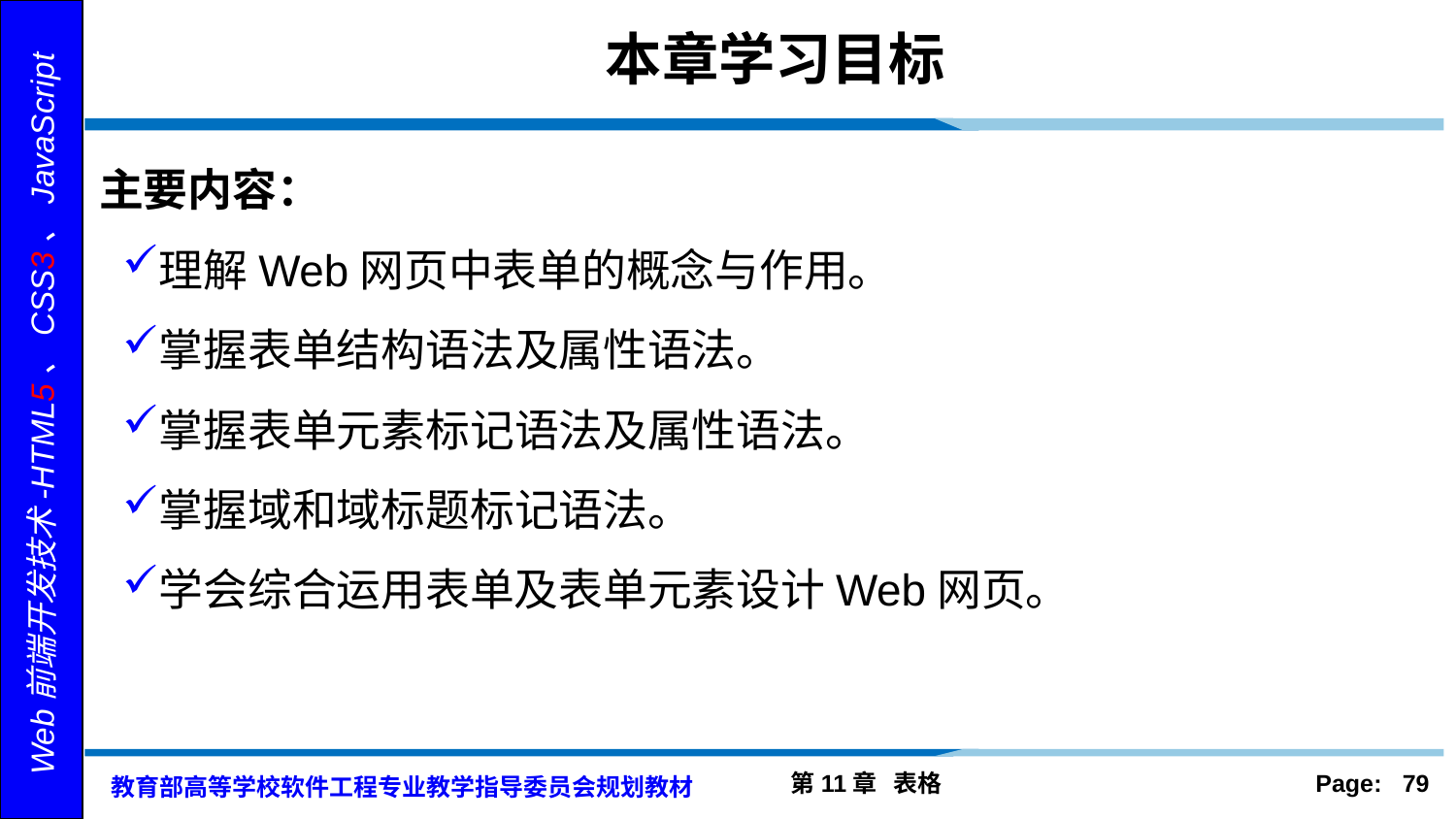

# 本章学习目标
主要内容：
理解Web网页中表单的概念与作用。
掌握表单结构语法及属性语法。
掌握表单元素标记语法及属性语法。
掌握域和域标题标记语法。
学会综合运用表单及表单元素设计Web网页。